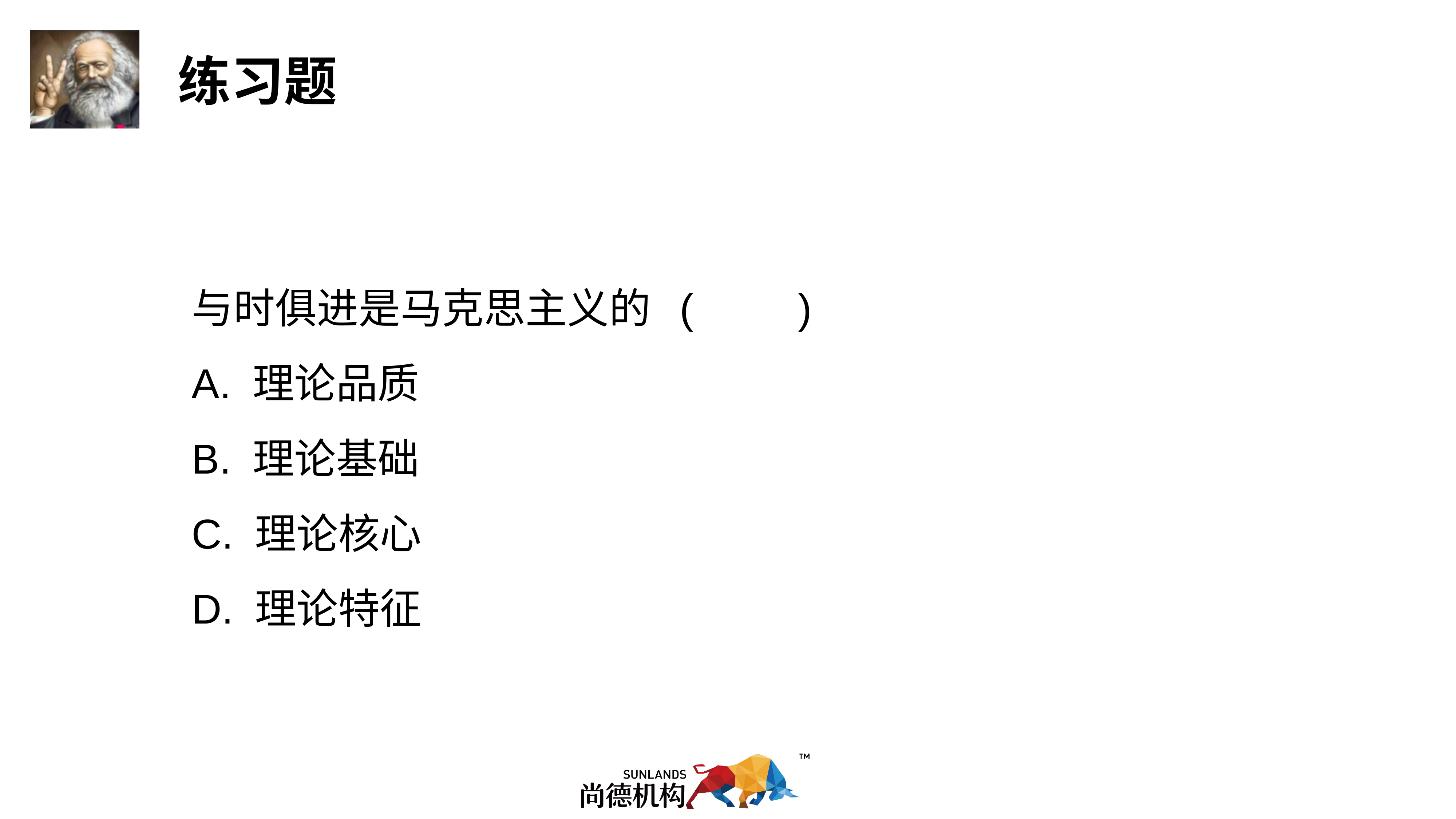

与时俱进是马克思主义的  (         )
A. 理论品质
B. 理论基础
C. 理论核心
D. 理论特征